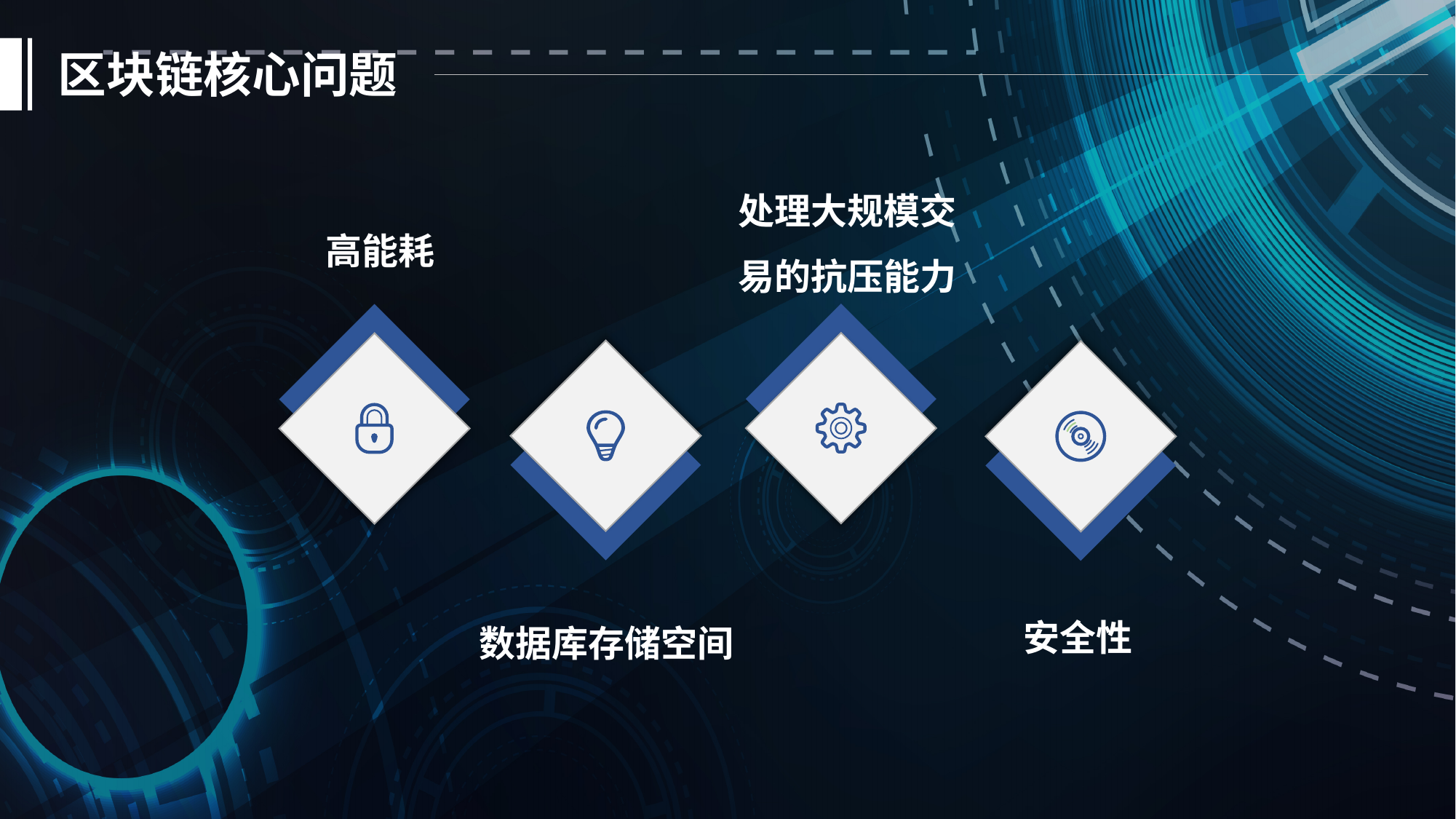

区块链核心问题
处理大规模交易的抗压能力
高能耗

安全性
数据库存储空间